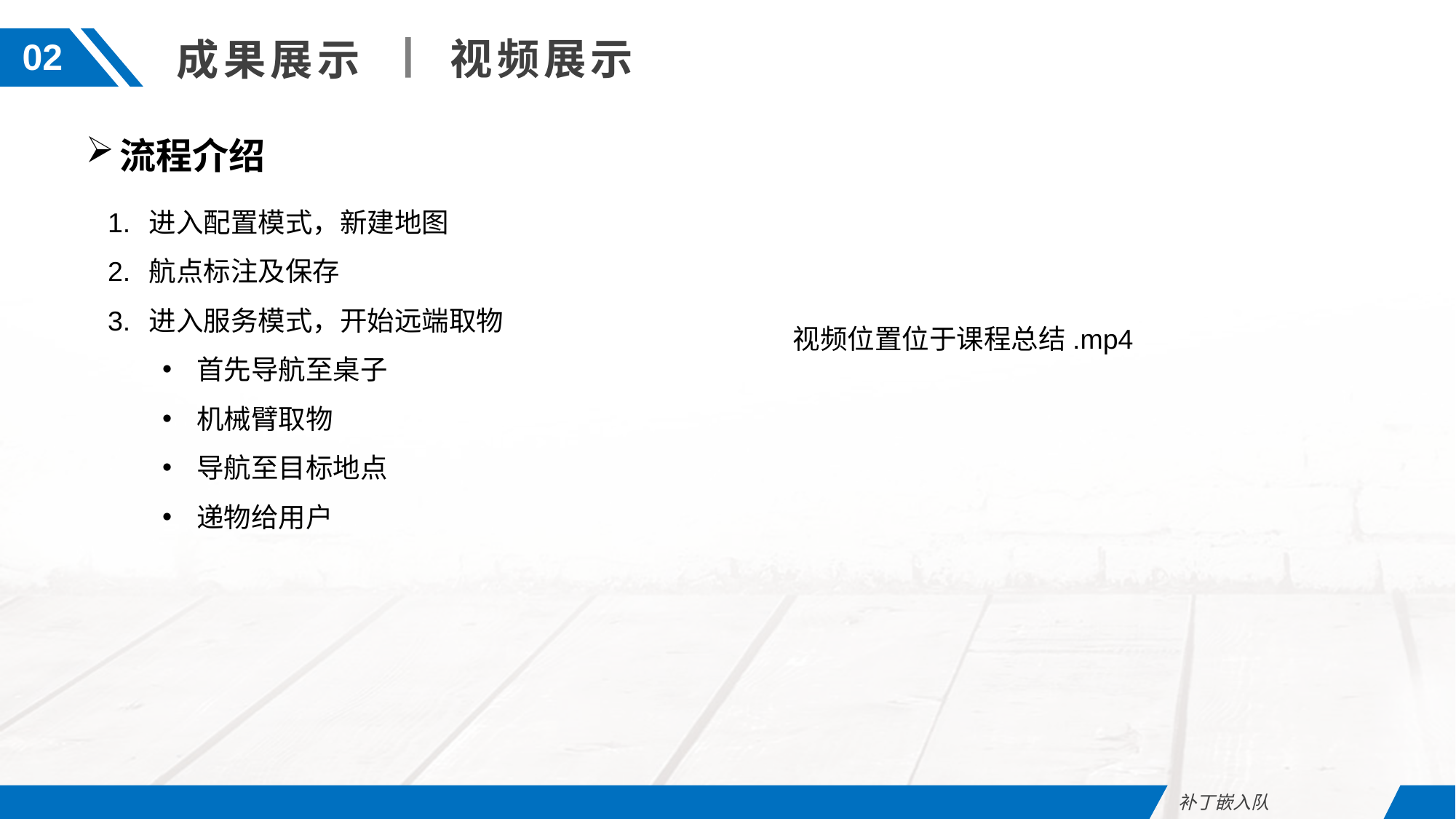

视频展示
成果展示

02

流程介绍
进入配置模式，新建地图
航点标注及保存
进入服务模式，开始远端取物
首先导航至桌子
机械臂取物
导航至目标地点
递物给用户
视频位置位于课程总结.mp4

补丁嵌入队